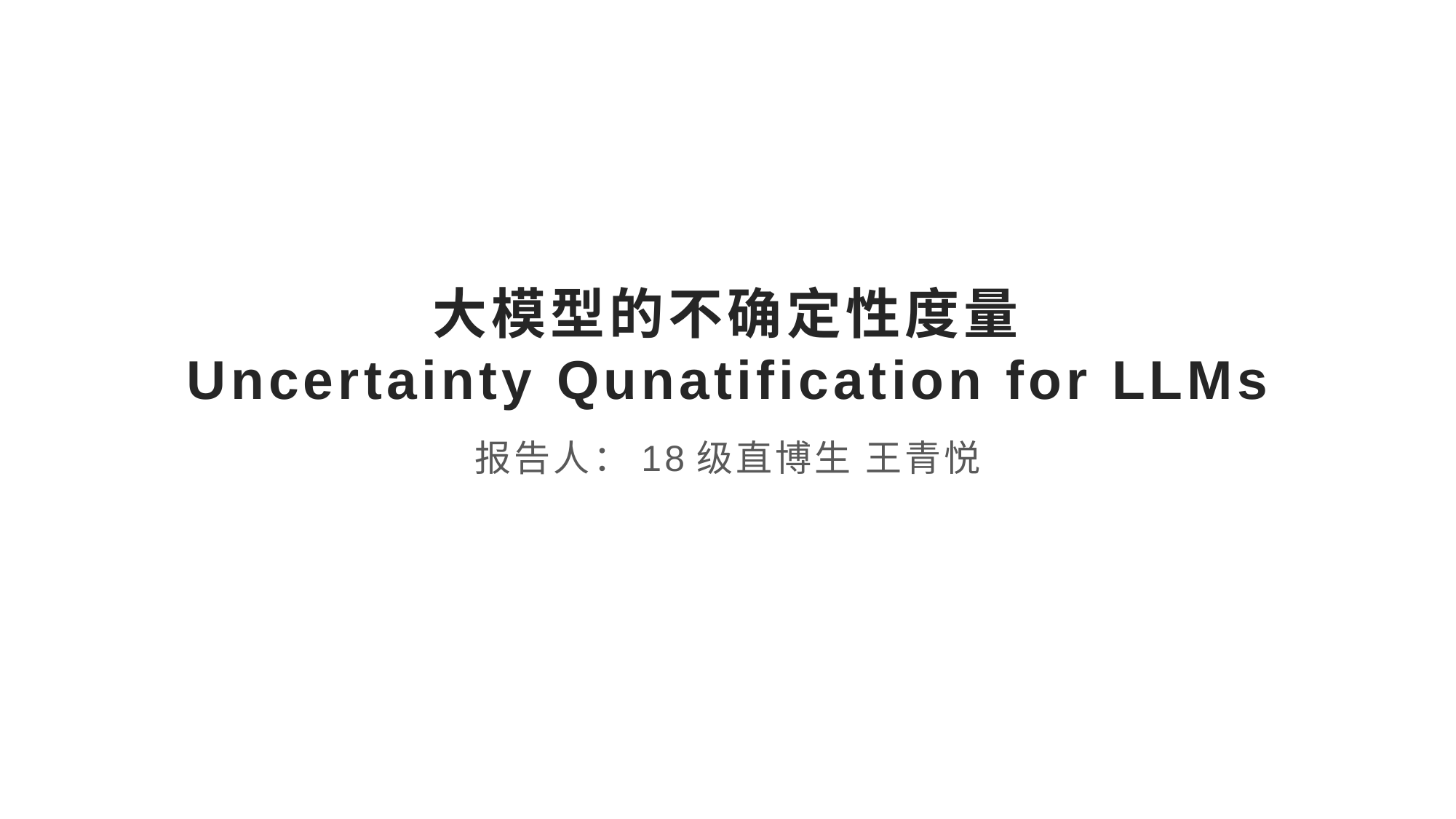

# 大模型的不确定性度量 Uncertainty Qunatification for LLMs
报告人：18级直博生 王青悦